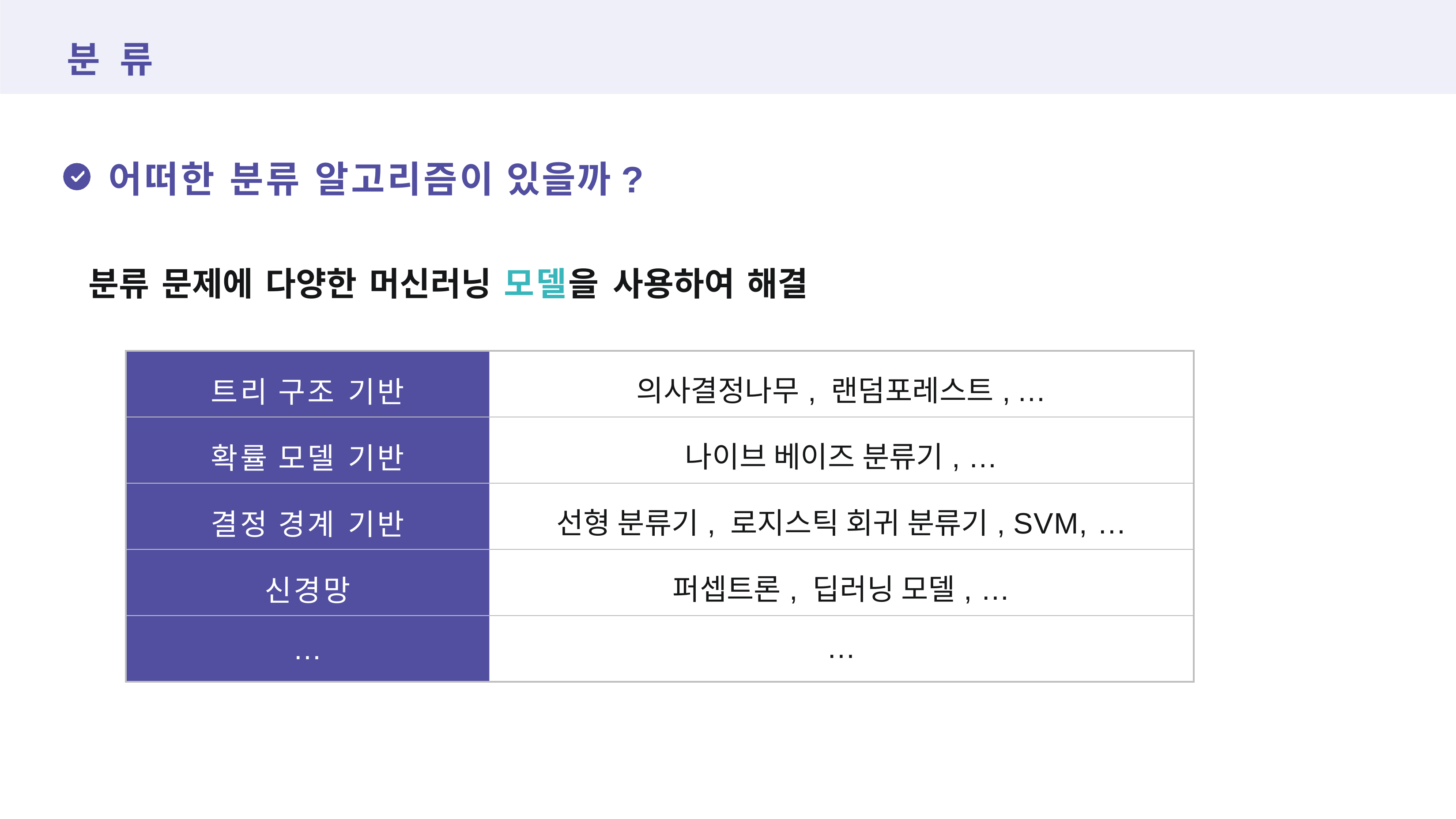

# 분  류
어떠한 분류 알고리즘이 있을까?

분류 문제에 다양한 머신러닝 모델을 사용하여 해결
| 트리 구조 기반 | 의사결정나무, 랜덤포레스트, … |
| --- | --- |
| 확률 모델 기반 | 나이브 베이즈 분류기, … |
| 결정 경계 기반 | 선형 분류기, 로지스틱 회귀 분류기, SVM, … |
| 신경망 | 퍼셉트론, 딥러닝 모델, … |
| … | … |